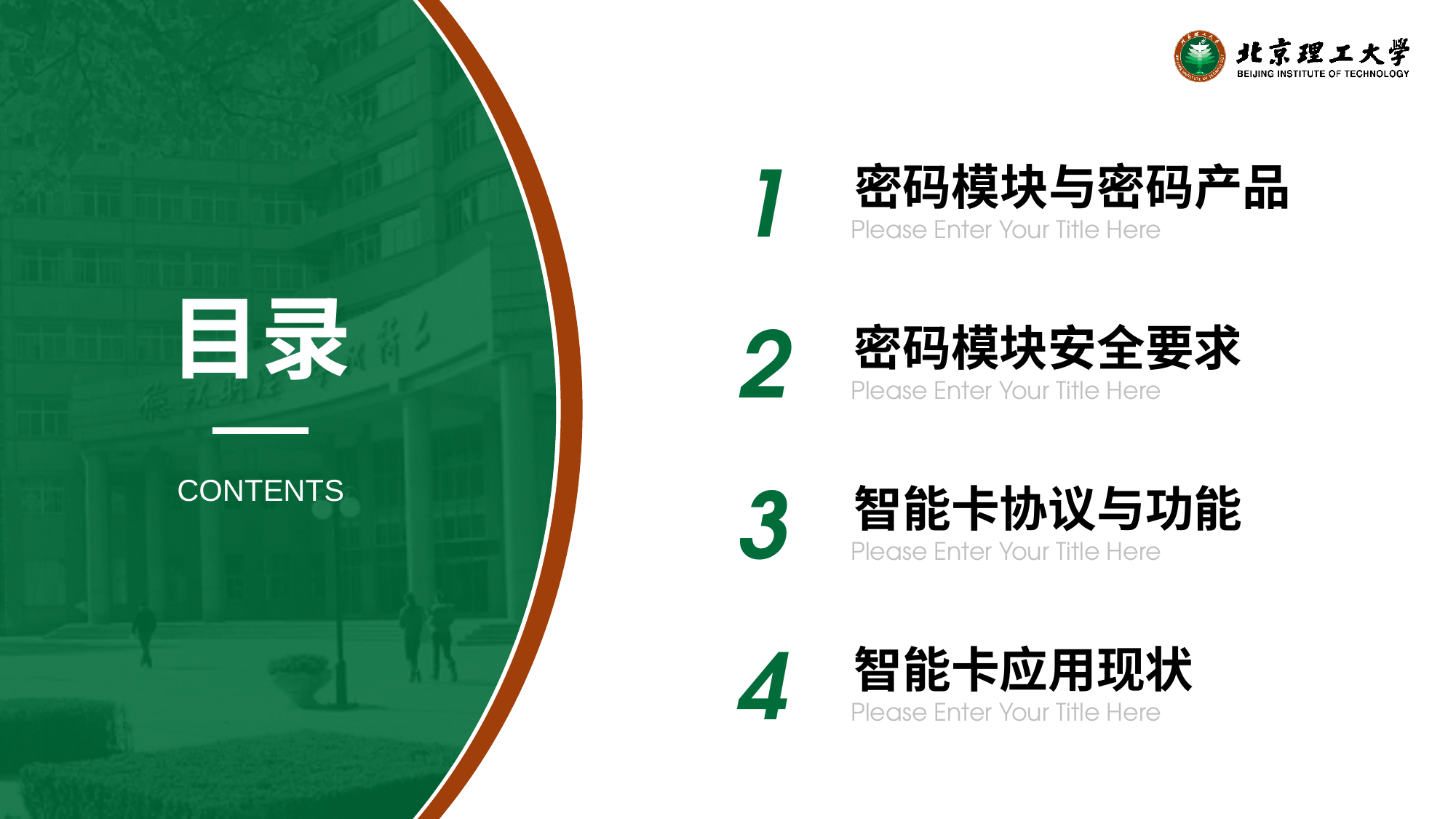

1
密码模块与密码产品
Please Enter Your Title Here
2
密码模块安全要求
Please Enter Your Title Here
目录
3
智能卡协议与功能
Please Enter Your Title Here
CONTENTS
4
智能卡应用现状
Please Enter Your Title Here